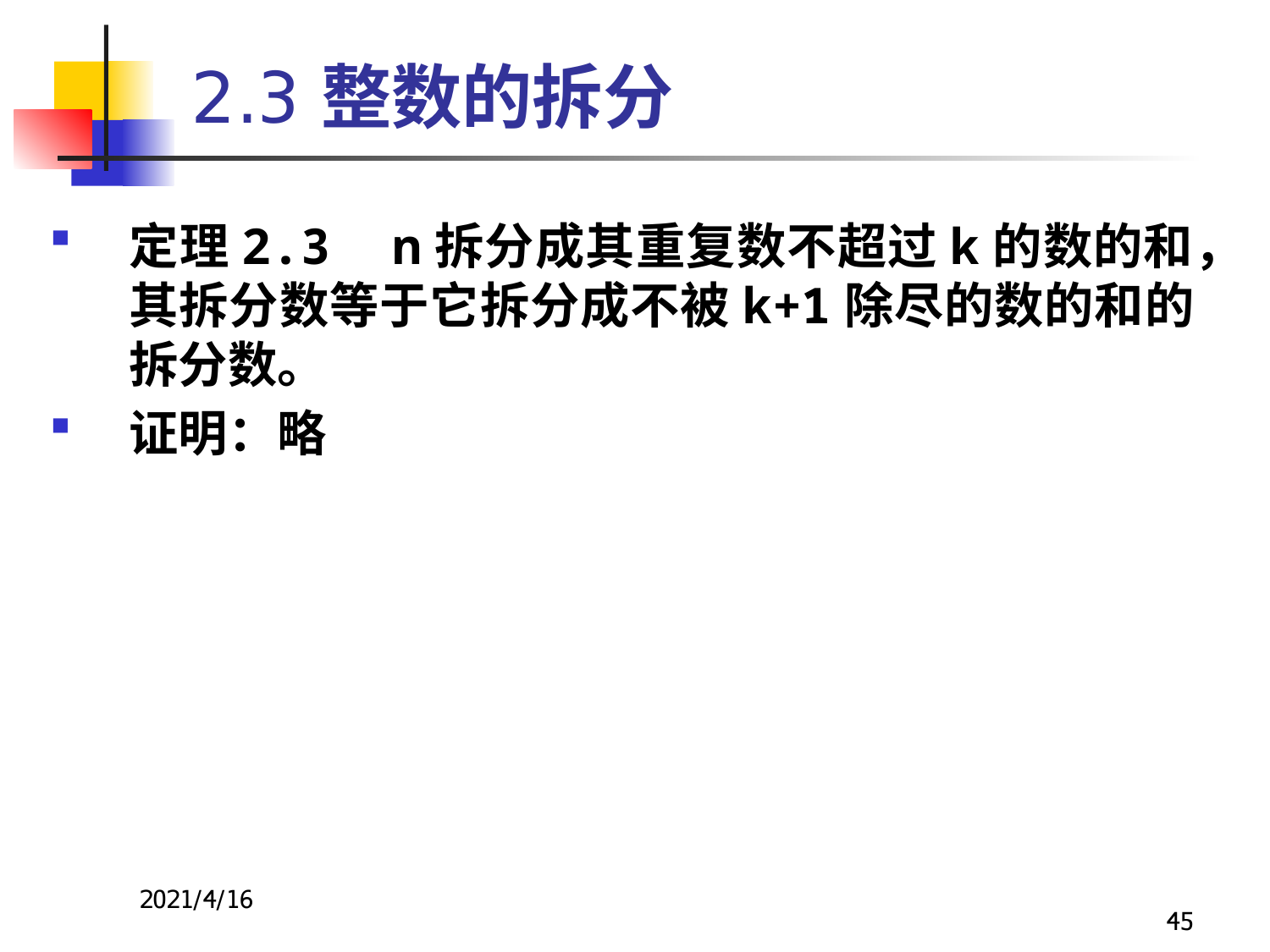

# 2.3整数的拆分
定理2.3  n拆分成其重复数不超过k的数的和，其拆分数等于它拆分成不被k+1除尽的数的和的拆分数。
证明：略

2021/4/16
45